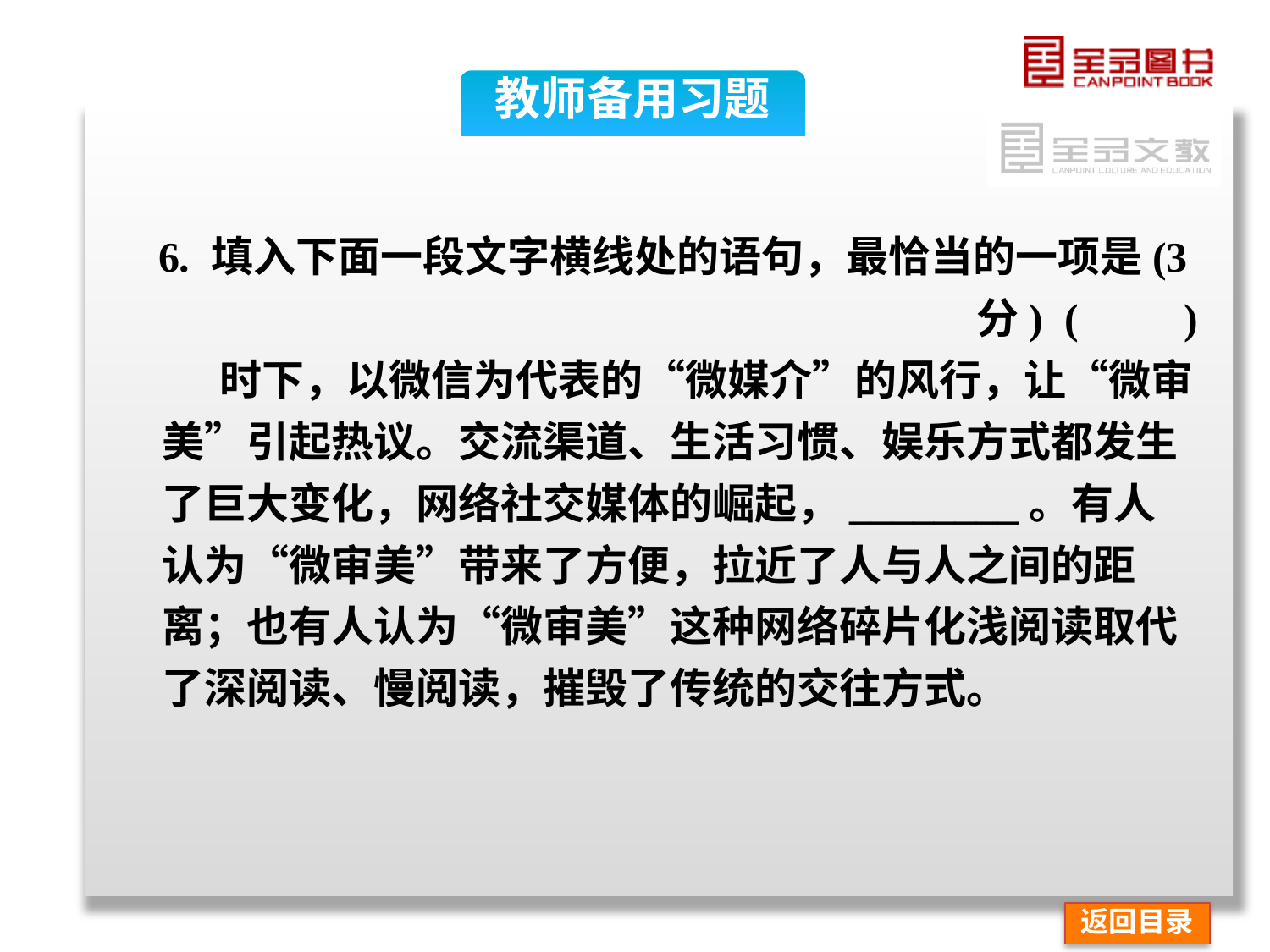

教师备用习题
6. 填入下面一段文字横线处的语句，最恰当的一项是(3分)  (　　)
     时下，以微信为代表的“微媒介”的风行，让“微审美”引起热议。交流渠道、生活习惯、娱乐方式都发生了巨大变化，网络社交媒体的崛起，________。有人认为“微审美”带来了方便，拉近了人与人之间的距离；也有人认为“微审美”这种网络碎片化浅阅读取代了深阅读、慢阅读，摧毁了传统的交往方式。
返回目录